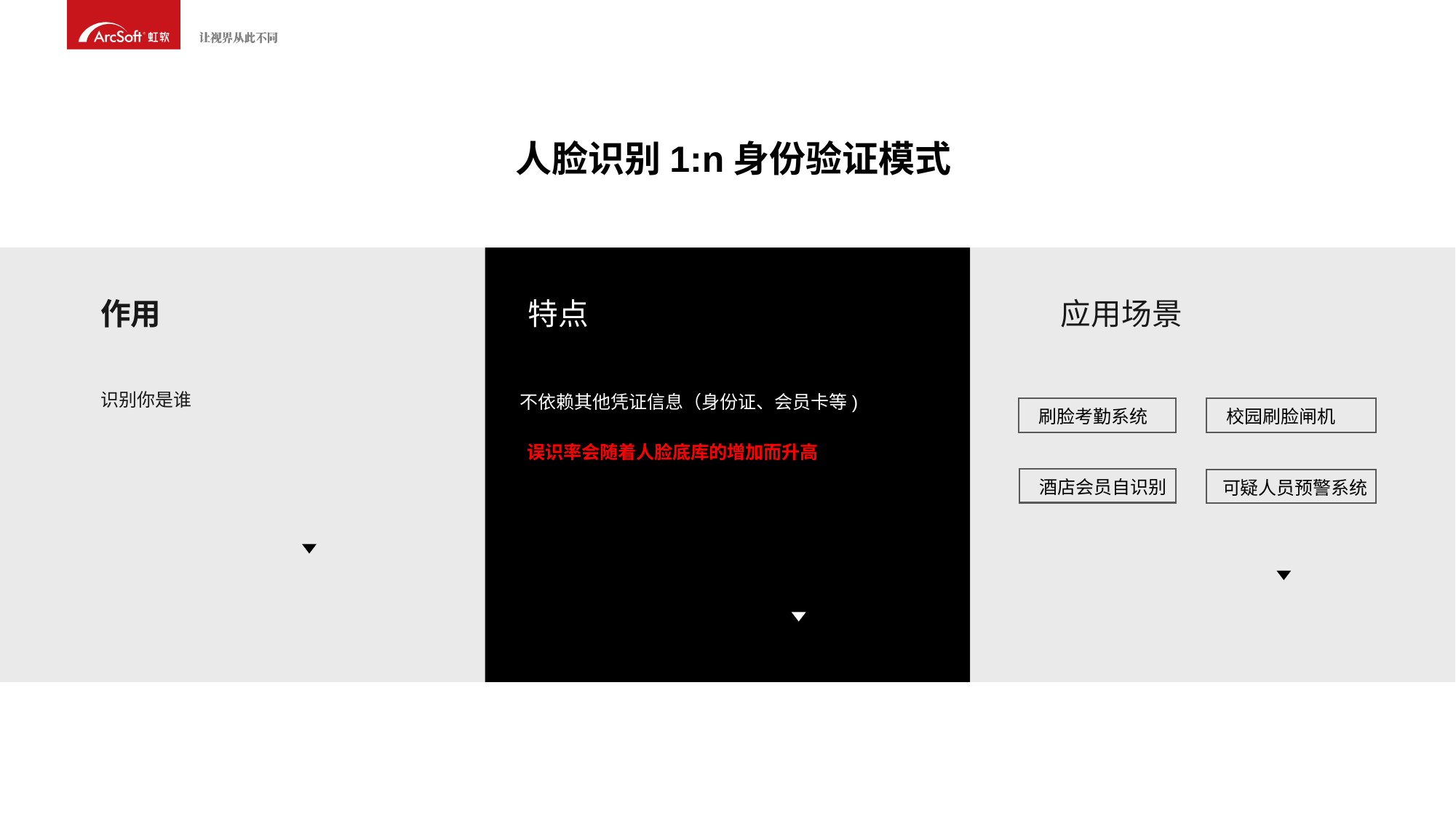

人脸识别1:n身份验证模式

作用
特点
应用场景
识别你是谁
不依赖其他凭证信息（身份证、会员卡等)

刷脸考勤系统
校园刷脸闸机
误识率会随着人脸底库的增加而升高

酒店会员自识别
可疑人员预警系统